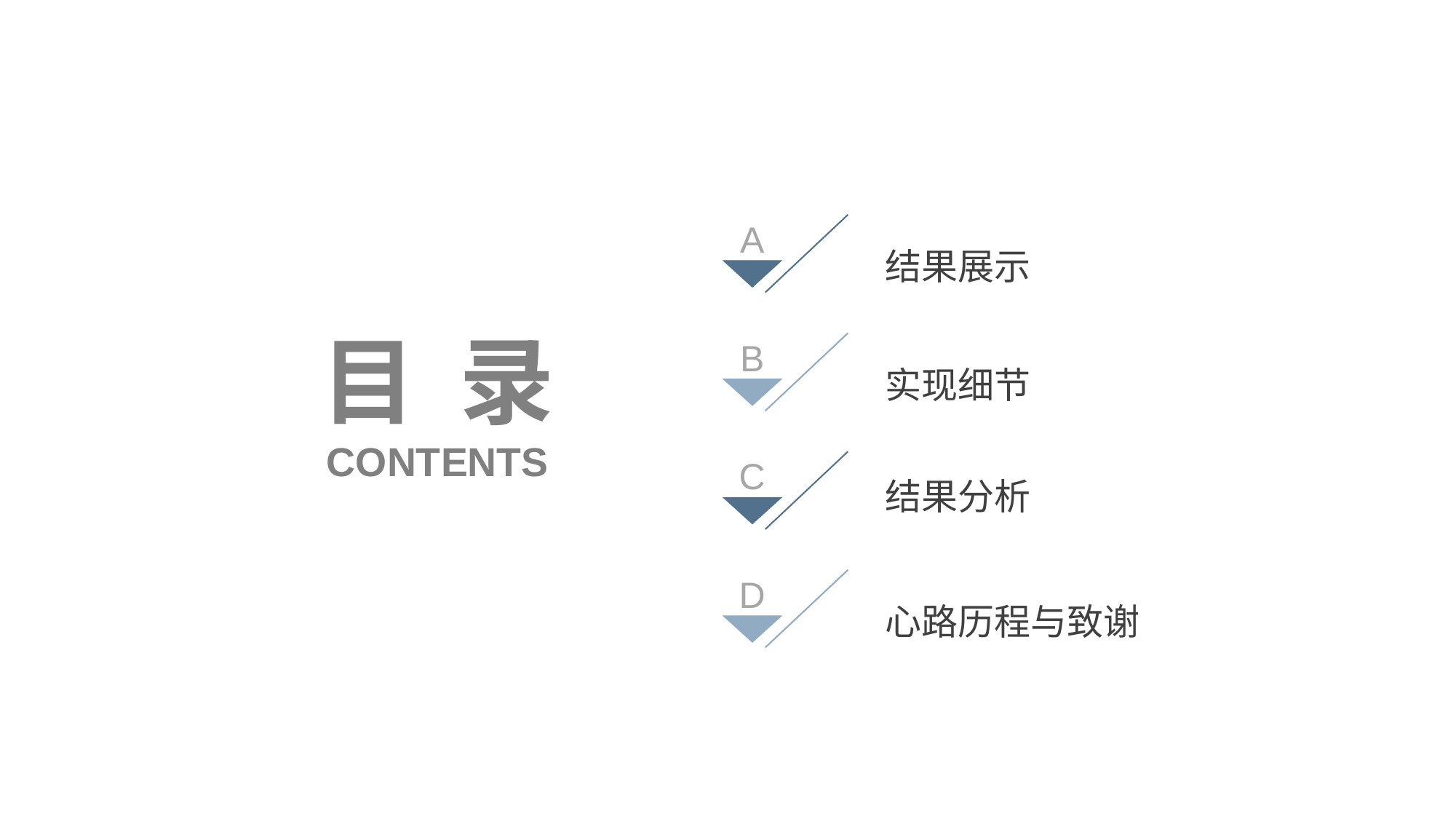

A

结果展示
目  录
B

实现细节
CONTENTS
C

结果分析
D

心路历程与致谢